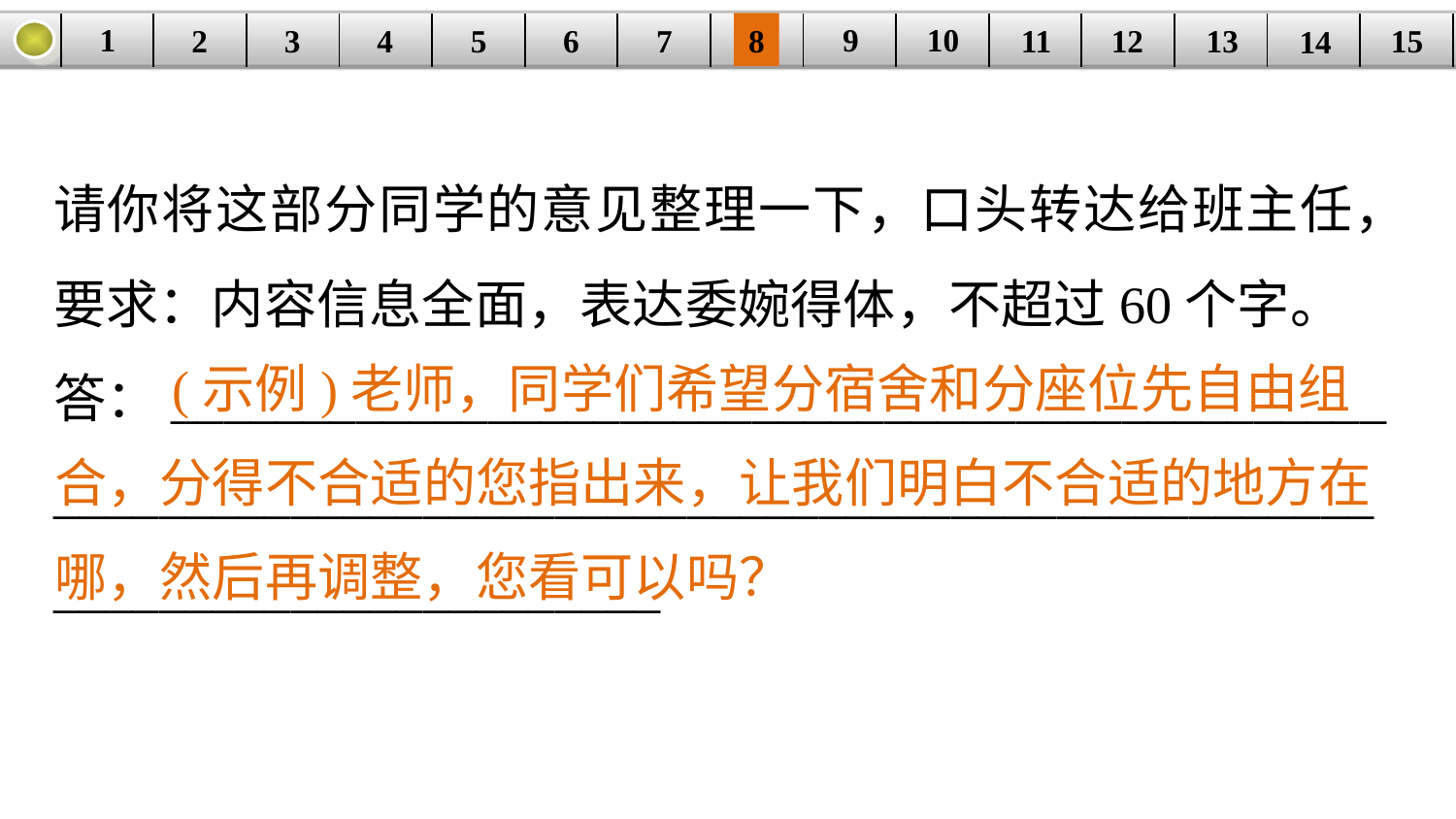

9
10
1
3
4
5
6
8
11
2
12
15
|  |  |  |  |  |  |  |  |  |  |  |  |  |  |  |
| --- | --- | --- | --- | --- | --- | --- | --- | --- | --- | --- | --- | --- | --- | --- |
7
13
14

请你将这部分同学的意见整理一下，口头转达给班主任，要求：内容信息全面，表达委婉得体，不超过60个字。
答：______________________________________________
__________________________________________________
_______________________
         (示例)老师，同学们希望分宿舍和分座位先自由组合，分得不合适的您指出来，让我们明白不合适的地方在哪，然后再调整，您看可以吗？